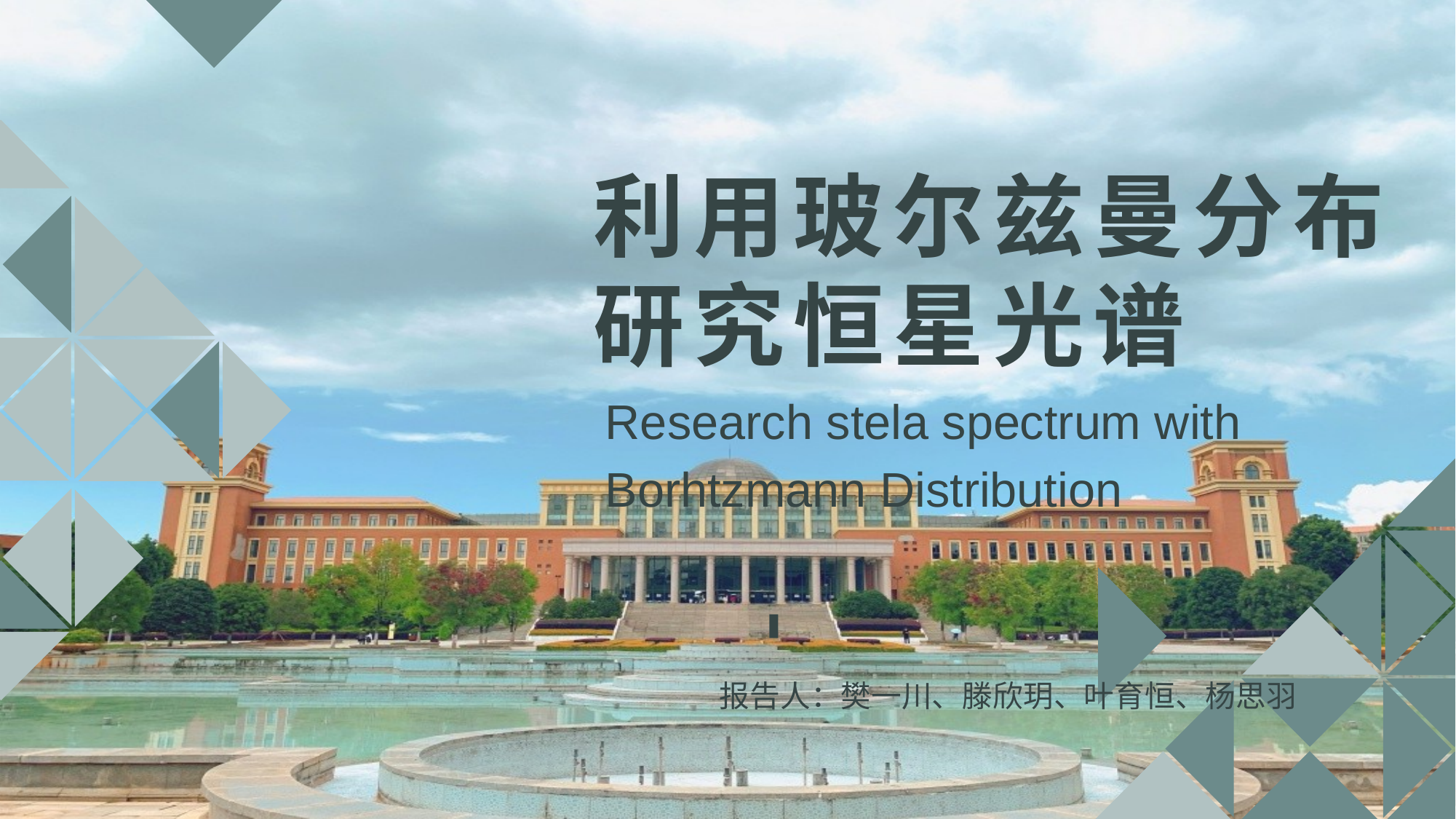

利用玻尔兹曼分布
研究恒星光谱

Research stela spectrum with
Borhtzmann Distribution

报告人：樊一川、滕欣玥、叶育恒、杨思羽